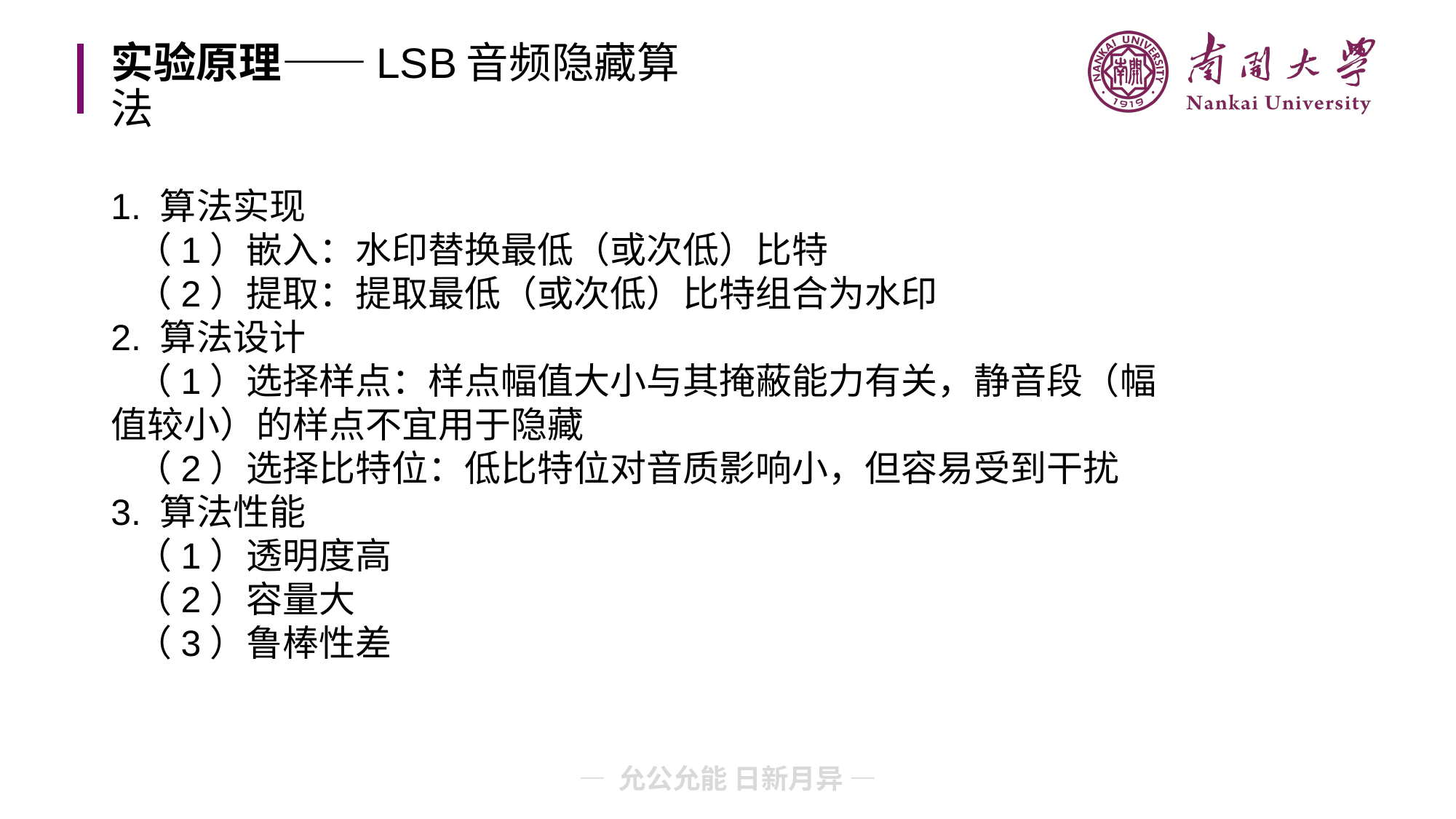

# 实验原理——LSB音频隐藏算法
1. 算法实现
  （1）嵌入：水印替换最低（或次低）比特
  （2）提取：提取最低（或次低）比特组合为水印
2. 算法设计
  （1）选择样点：样点幅值大小与其掩蔽能力有关，静音段（幅值较小）的样点不宜用于隐藏
  （2）选择比特位：低比特位对音质影响小，但容易受到干扰
3. 算法性能
  （1）透明度高
  （2）容量大
  （3）鲁棒性差